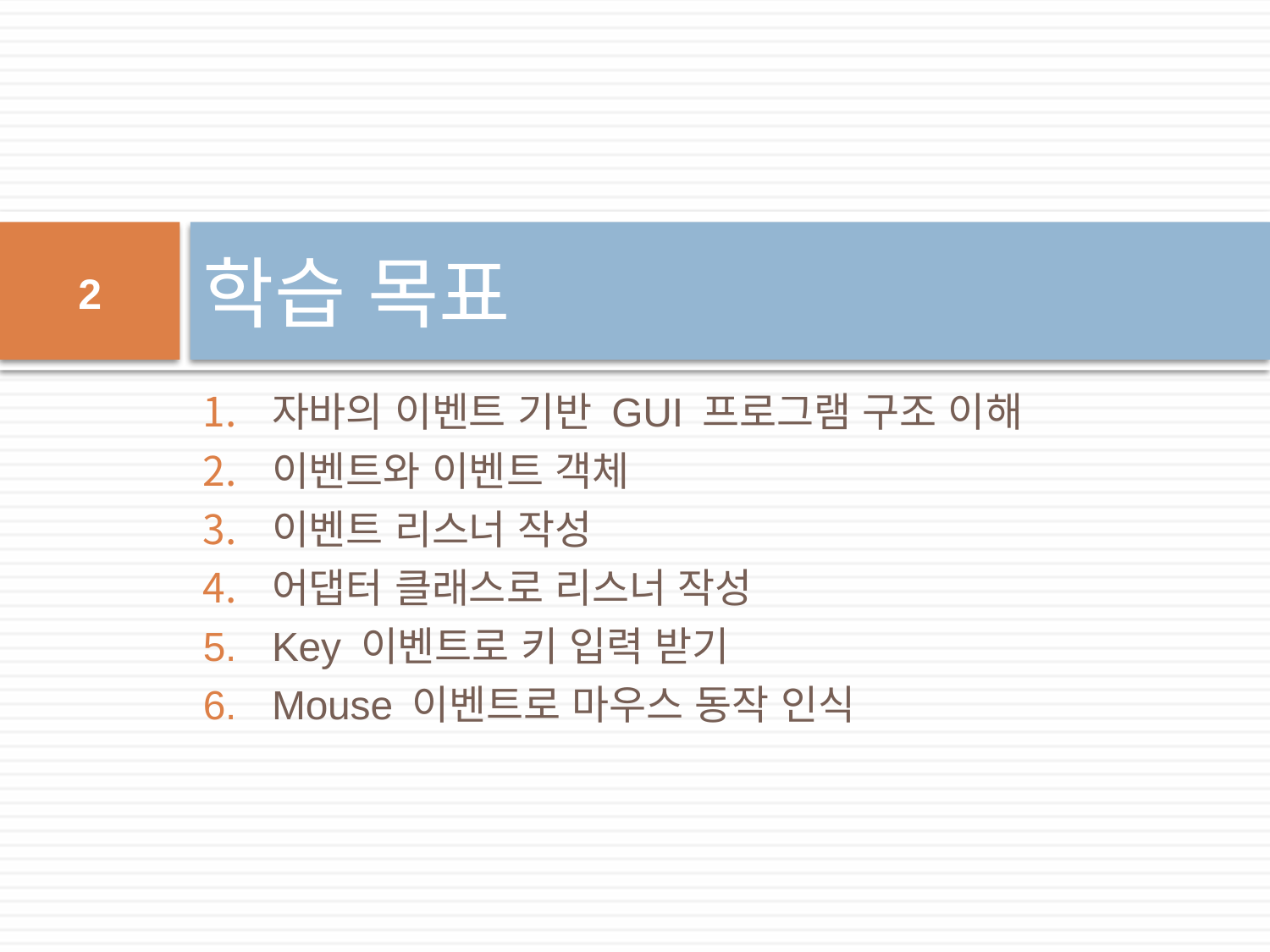

# 학습 목표
2
자바의 이벤트 기반 GUI 프로그램 구조 이해
이벤트와 이벤트 객체
이벤트 리스너 작성
어댑터 클래스로 리스너 작성
Key 이벤트로 키 입력 받기
Mouse 이벤트로 마우스 동작 인식